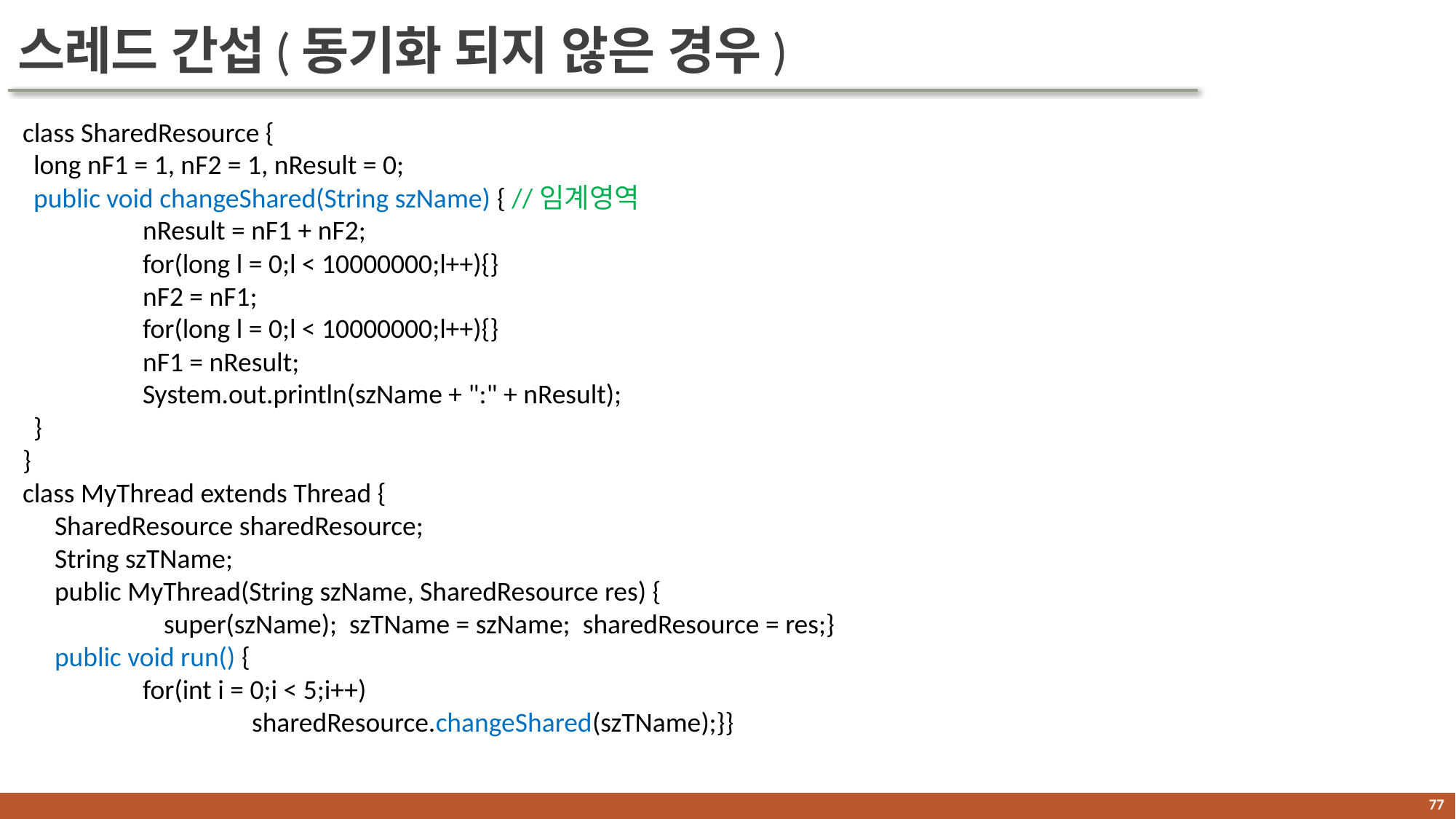

# 스레드 간섭(동기화 되지 않은 경우)
class SharedResource {
	long nF1 = 1, nF2 = 1, nResult = 0;
	public void changeShared(String szName) { //임계영역
		nResult = nF1 + nF2;
		for(long l = 0;l < 10000000;l++){}
		nF2 = nF1;
		for(long l = 0;l < 10000000;l++){}
		nF1 = nResult;
		System.out.println(szName + ":" + nResult);
	}
}
class MyThread extends Thread {
	SharedResource sharedResource;
	String szTName;
	public MyThread(String szName, SharedResource res) {
		super(szName);  szTName = szName;  sharedResource = res;}
	public void run() {
		for(int i = 0;i < 5;i++)
			sharedResource.changeShared(szTName);}}
77